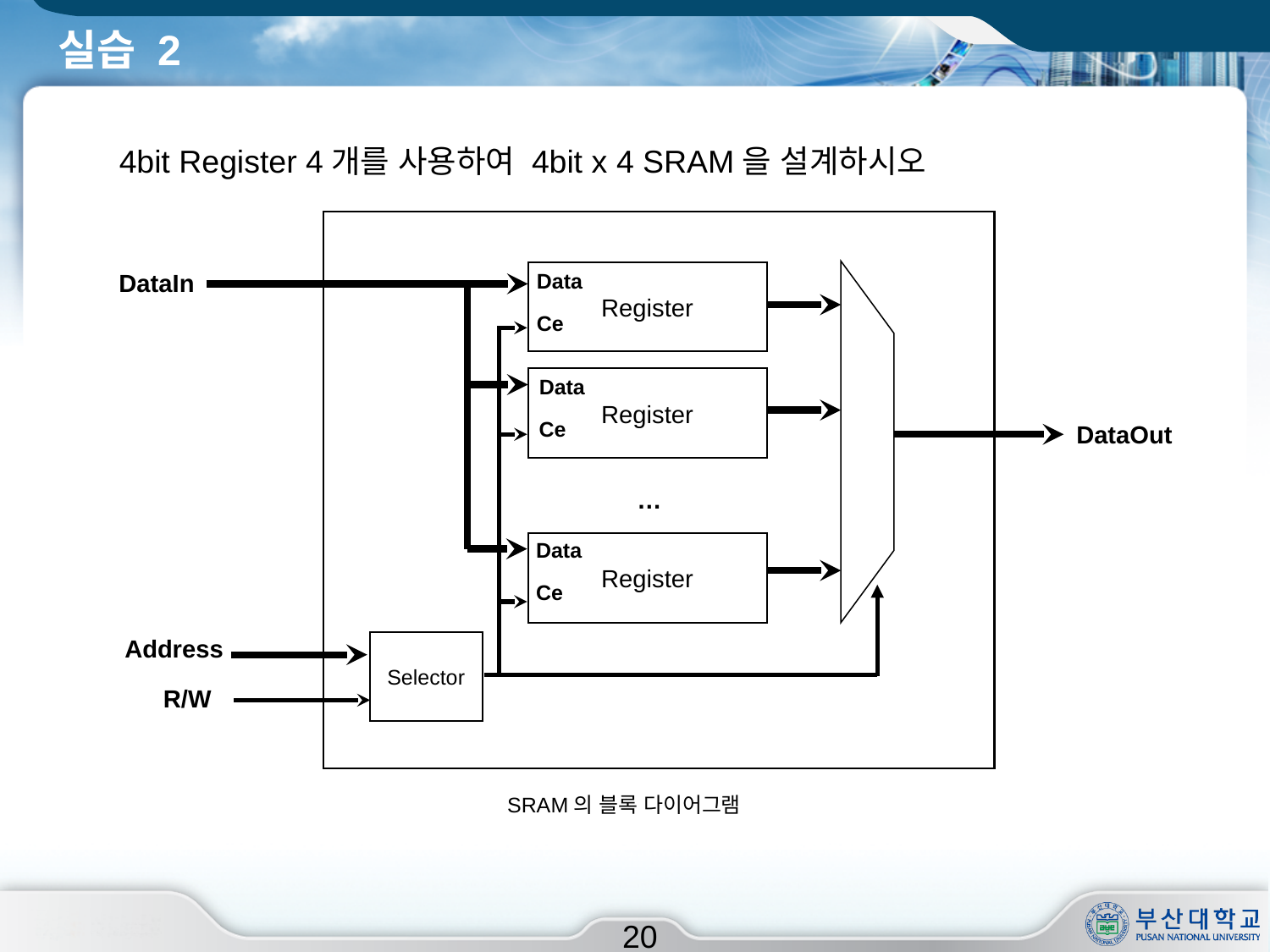

# 실습 2
4bit Register 4개를 사용하여 4bit x 4 SRAM을 설계하시오

DataIn
Data
Register
Ce
Data
Register
Ce
DataOut

…
Data
Register
Ce
Address
Selector
R/W
SRAM의 블록 다이어그램
20